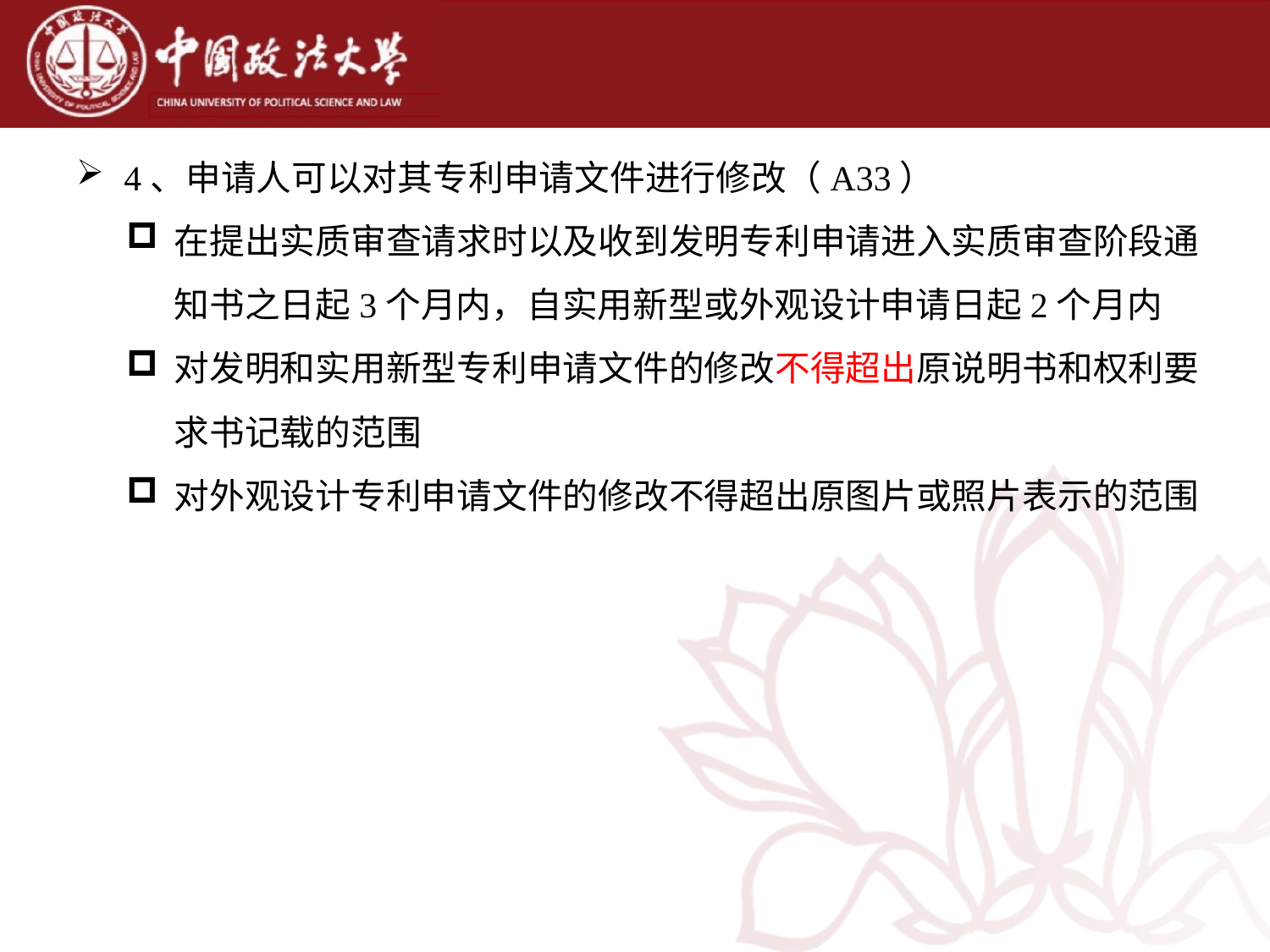

4、申请人可以对其专利申请文件进行修改（A33）
在提出实质审查请求时以及收到发明专利申请进入实质审查阶段通知书之日起3个月内，自实用新型或外观设计申请日起2个月内
对发明和实用新型专利申请文件的修改不得超出原说明书和权利要求书记载的范围
对外观设计专利申请文件的修改不得超出原图片或照片表示的范围